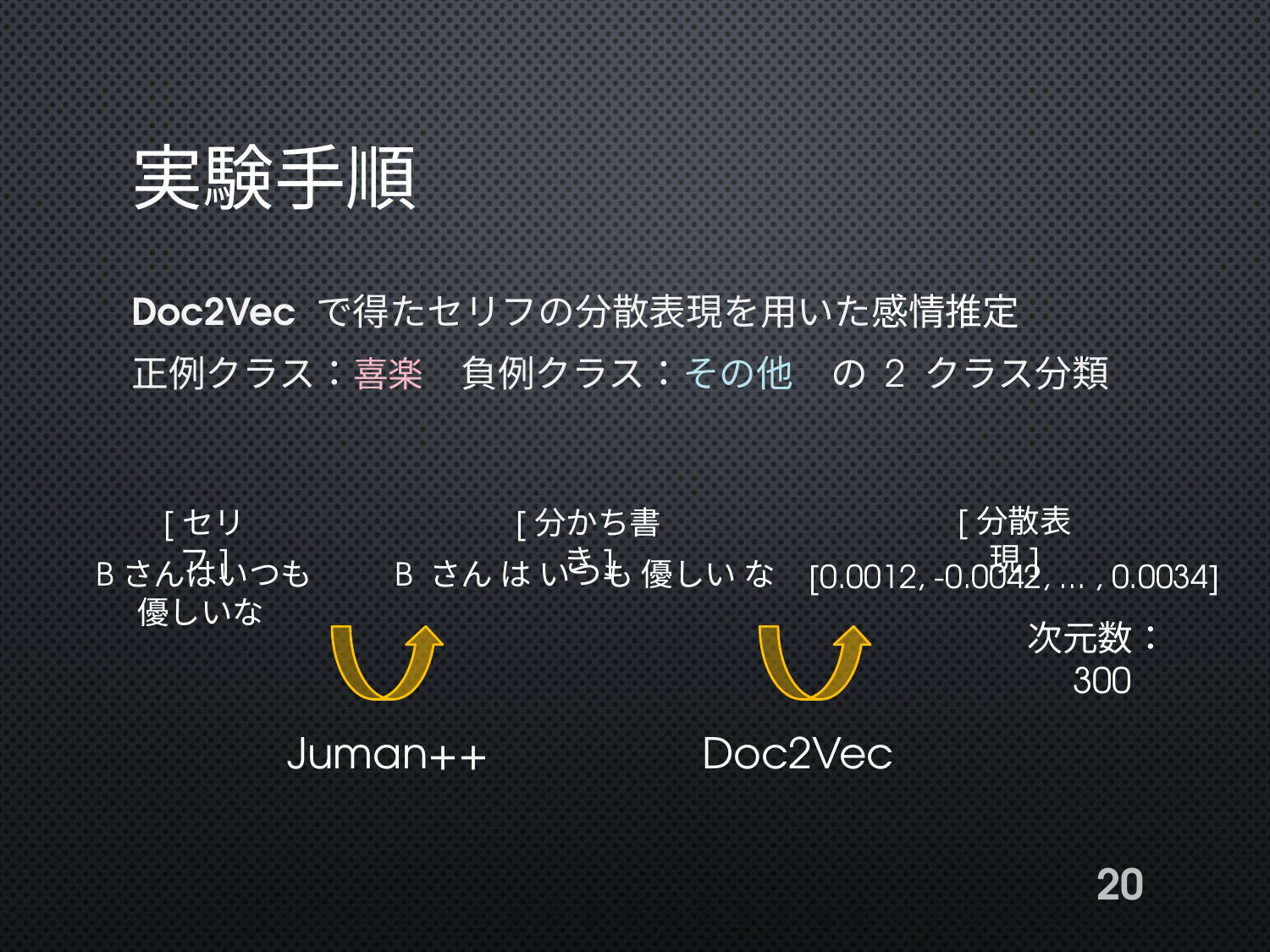

# 実験手順
Doc2Vec で得たセリフの分散表現を用いた感情推定
正例クラス：喜楽　負例クラス：その他　の 2 クラス分類
[分散表現]
[セリフ]
[分かち書き]
Bさんはいつも
優しいな

B さん は いつも 優しい な
[0.0012, -0.0042, … , 0.0034]
次元数：300

Juman++
Doc2Vec
20